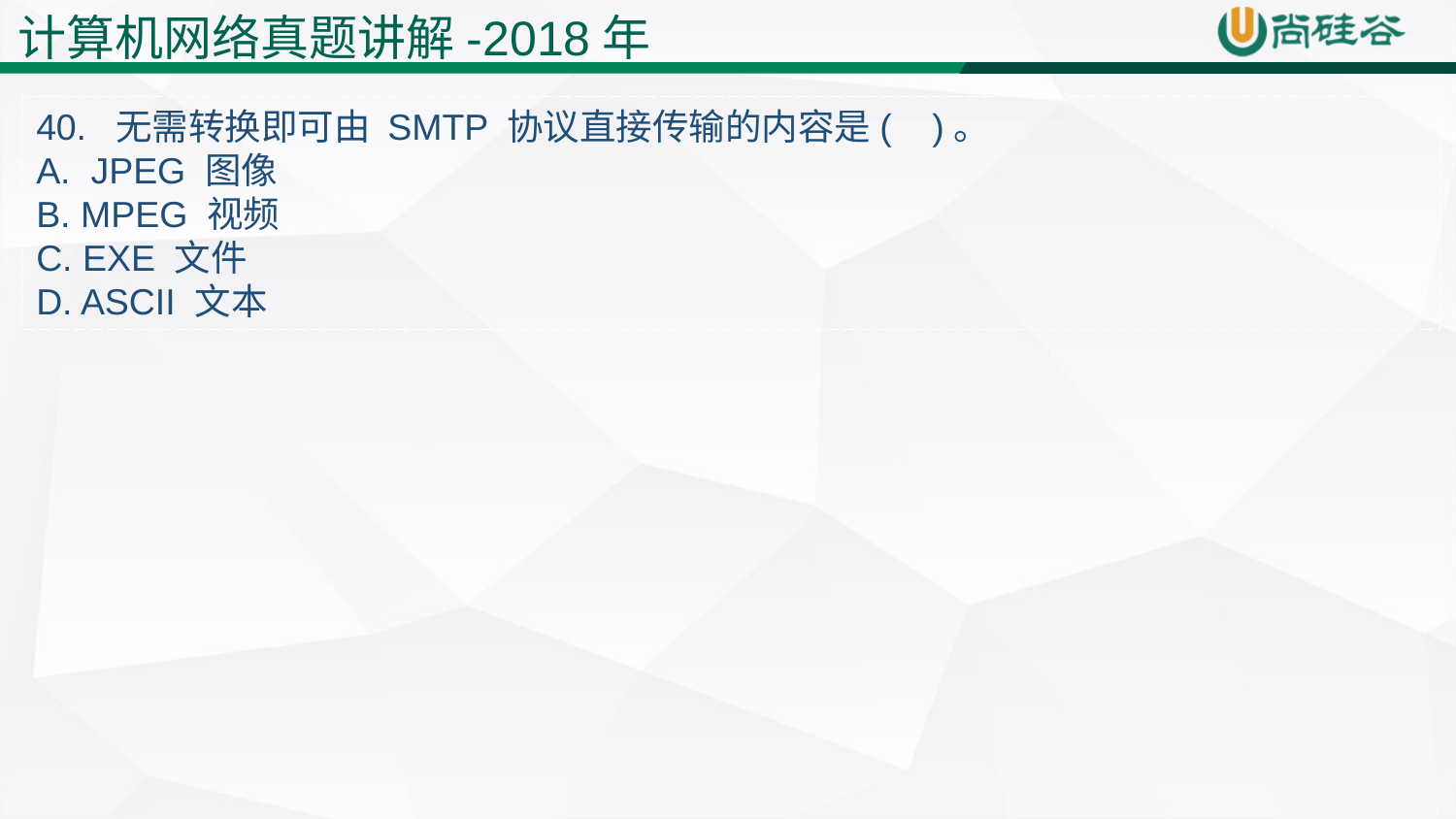

计算机网络真题讲解-2018年

40.  无需转换即可由 SMTP 协议直接传输的内容是(    )。
JPEG 图像
B. MPEG 视频
C. EXE 文件
D. ASCII 文本